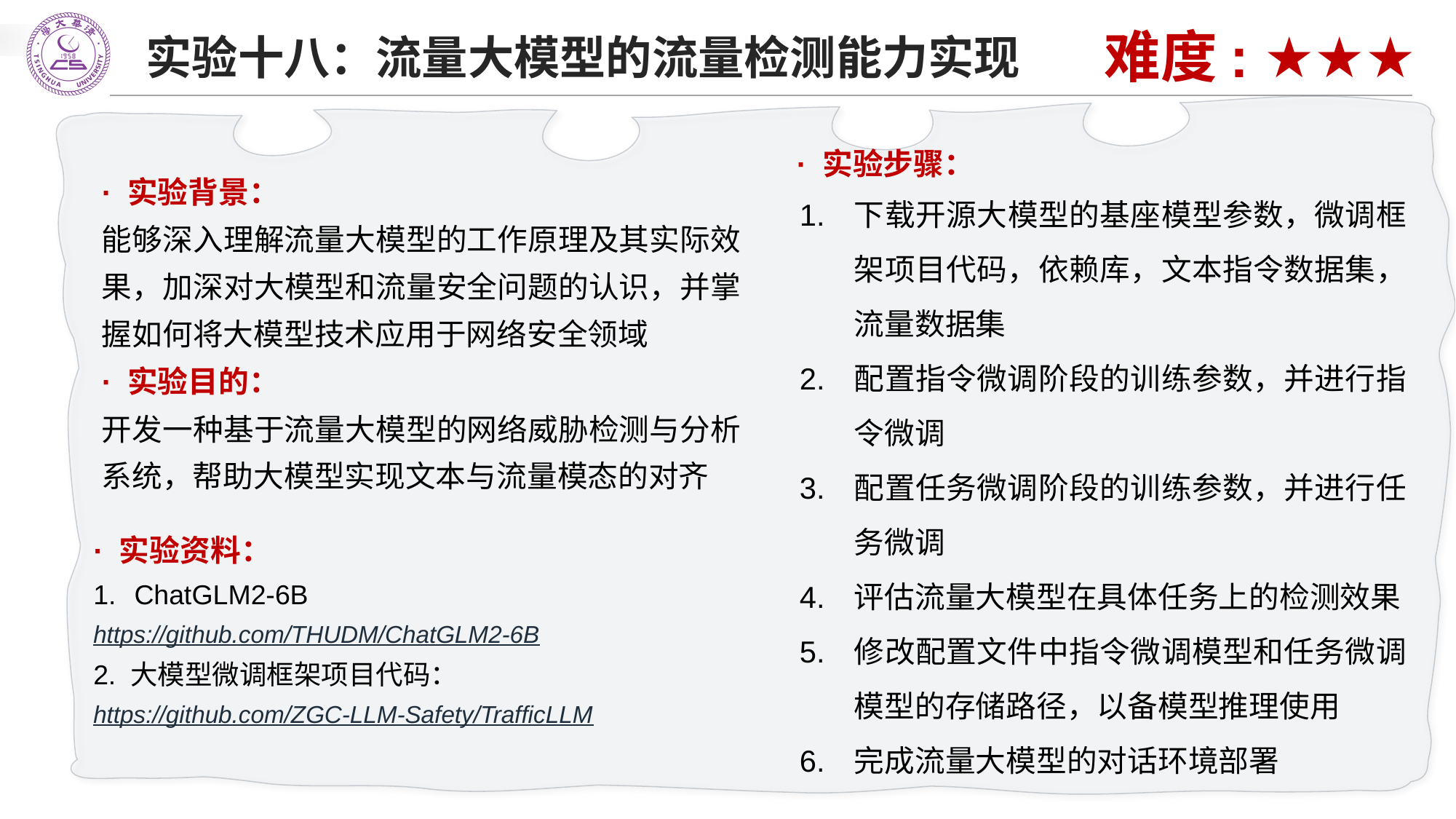

实验十八：流量大模型的流量检测能力实现
难度: ★★★

· 实验步骤：
· 实验背景：
能够深入理解流量大模型的工作原理及其实际效果，加深对大模型和流量安全问题的认识，并掌握如何将大模型技术应用于网络安全领域
· 实验目的：
开发一种基于流量大模型的网络威胁检测与分析系统，帮助大模型实现文本与流量模态的对齐
下载开源大模型的基座模型参数，微调框架项目代码，依赖库，文本指令数据集，流量数据集
配置指令微调阶段的训练参数，并进行指令微调
配置任务微调阶段的训练参数，并进行任务微调
评估流量大模型在具体任务上的检测效果
修改配置文件中指令微调模型和任务微调模型的存储路径，以备模型推理使用
完成流量大模型的对话环境部署
· 实验资料：
ChatGLM2-6B
https://github.com/THUDM/ChatGLM2-6B
2. 大模型微调框架项目代码：
https://github.com/ZGC-LLM-Safety/TrafficLLM